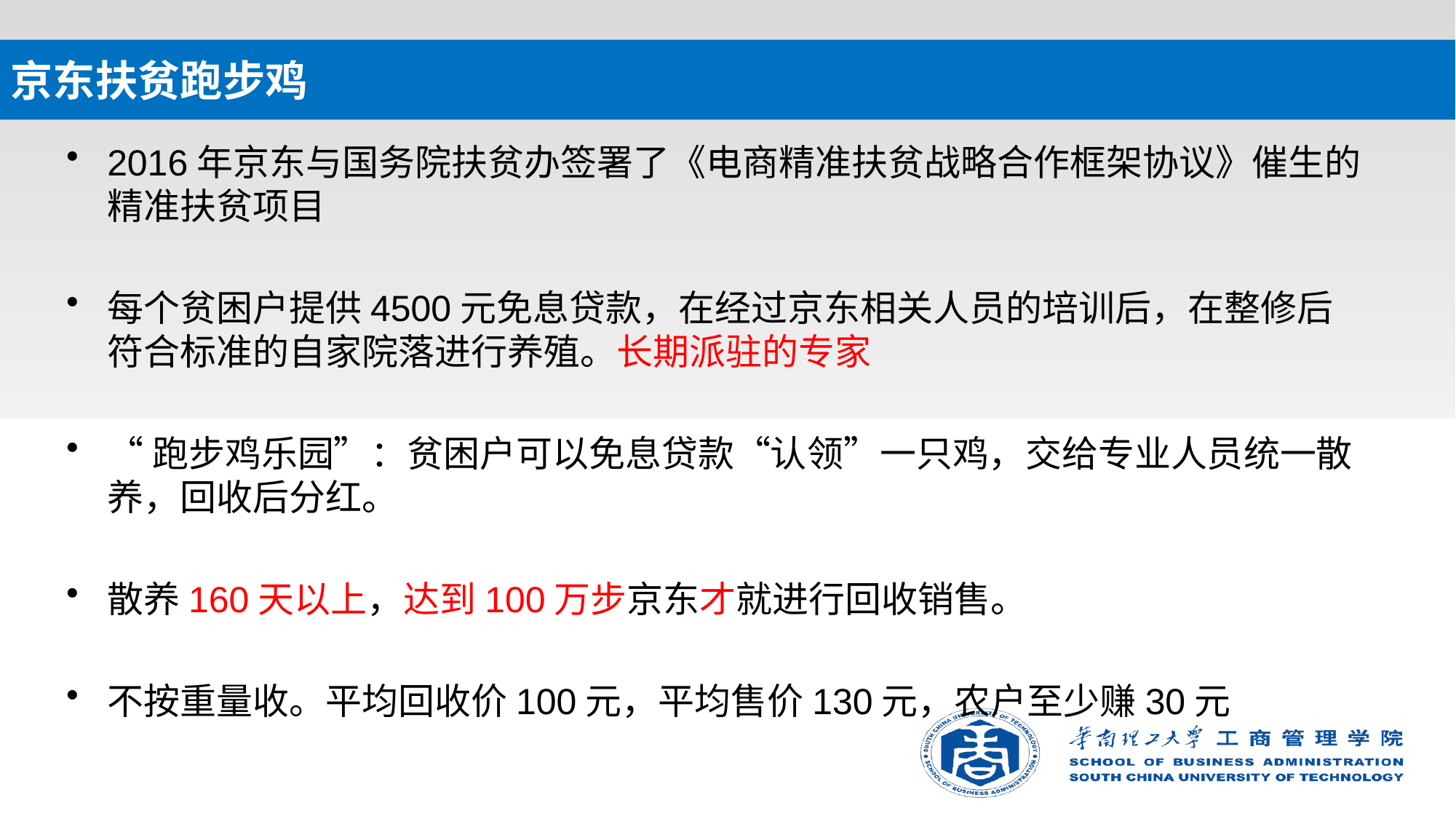

# 京东扶贫跑步鸡
2016年京东与国务院扶贫办签署了《电商精准扶贫战略合作框架协议》催生的精准扶贫项目

每个贫困户提供4500元免息贷款，在经过京东相关人员的培训后，在整修后符合标准的自家院落进行养殖。长期派驻的专家

“跑步鸡乐园”：贫困户可以免息贷款“认领”一只鸡，交给专业人员统一散养，回收后分红。

散养160天以上，达到100万步京东才就进行回收销售。

不按重量收。平均回收价100元，平均售价130元，农户至少赚30元